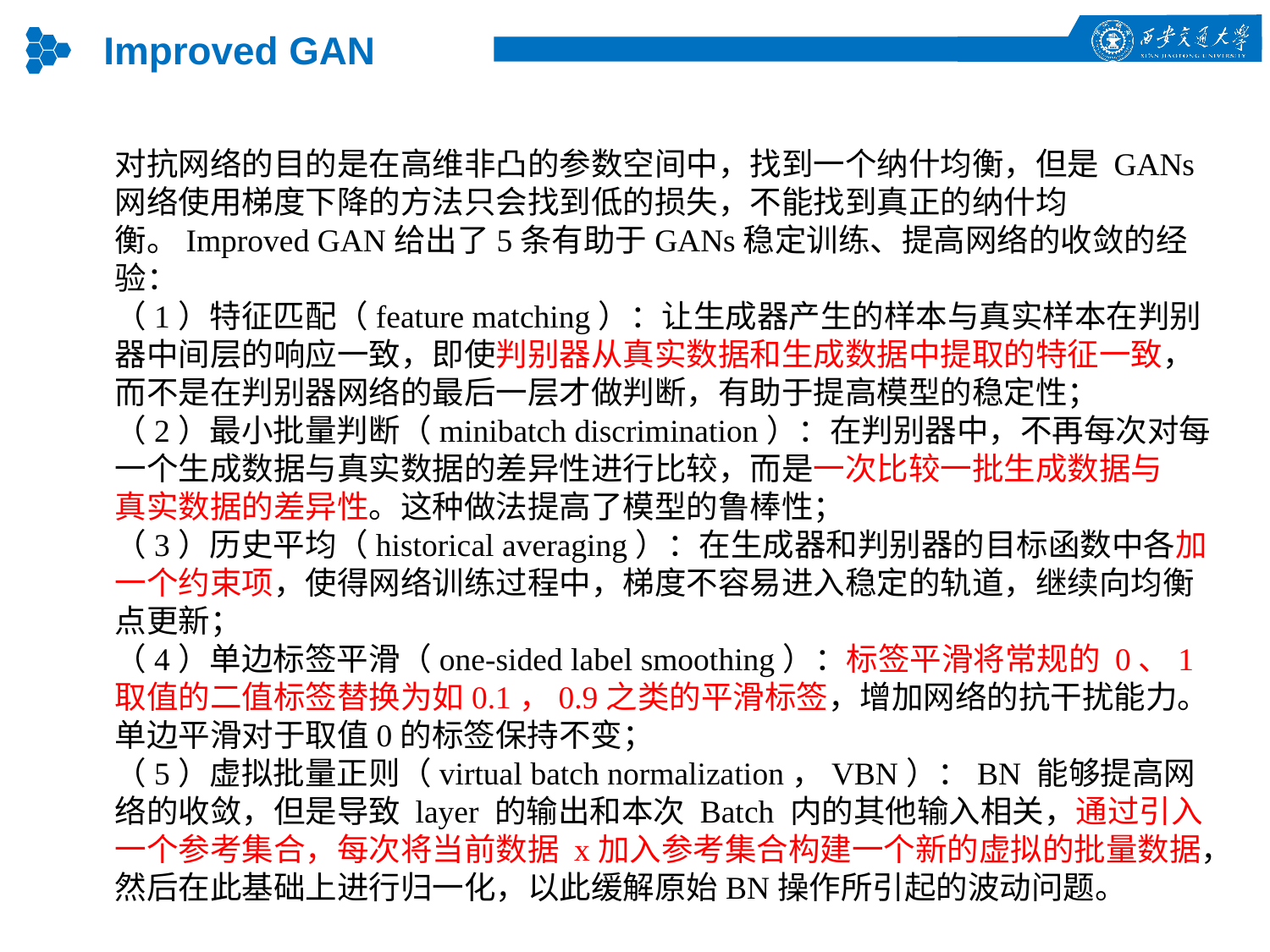

Improved GAN

对抗网络的目的是在高维非凸的参数空间中，找到一个纳什均衡，但是 GANs 网络使用梯度下降的方法只会找到低的损失，不能找到真正的纳什均衡。Improved GAN给出了5条有助于GANs稳定训练、提高网络的收敛的经验：
（1）特征匹配（feature matching）：让生成器产生的样本与真实样本在判别器中间层的响应一致，即使判别器从真实数据和生成数据中提取的特征一致，而不是在判别器网络的最后一层才做判断，有助于提高模型的稳定性；
（2）最小批量判断（minibatch discrimination）：在判别器中，不再每次对每一个生成数据与真实数据的差异性进行比较，而是一次比较一批生成数据与
真实数据的差异性。这种做法提高了模型的鲁棒性；
（3）历史平均（historical averaging）：在生成器和判别器的目标函数中各加一个约束项，使得网络训练过程中，梯度不容易进入稳定的轨道，继续向均衡点更新；
（4）单边标签平滑（one-sided label smoothing）：标签平滑将常规的 0、1 取值的二值标签替换为如0.1，0.9之类的平滑标签，增加网络的抗干扰能力。单边平滑对于取值0的标签保持不变；
（5）虚拟批量正则（virtual batch normalization，VBN）：BN 能够提高网络的收敛，但是导致 layer 的输出和本次 Batch 内的其他输入相关，通过引入一个参考集合，每次将当前数据 x加入参考集合构建一个新的虚拟的批量数据，然后在此基础上进行归一化，以此缓解原始BN操作所引起的波动问题。